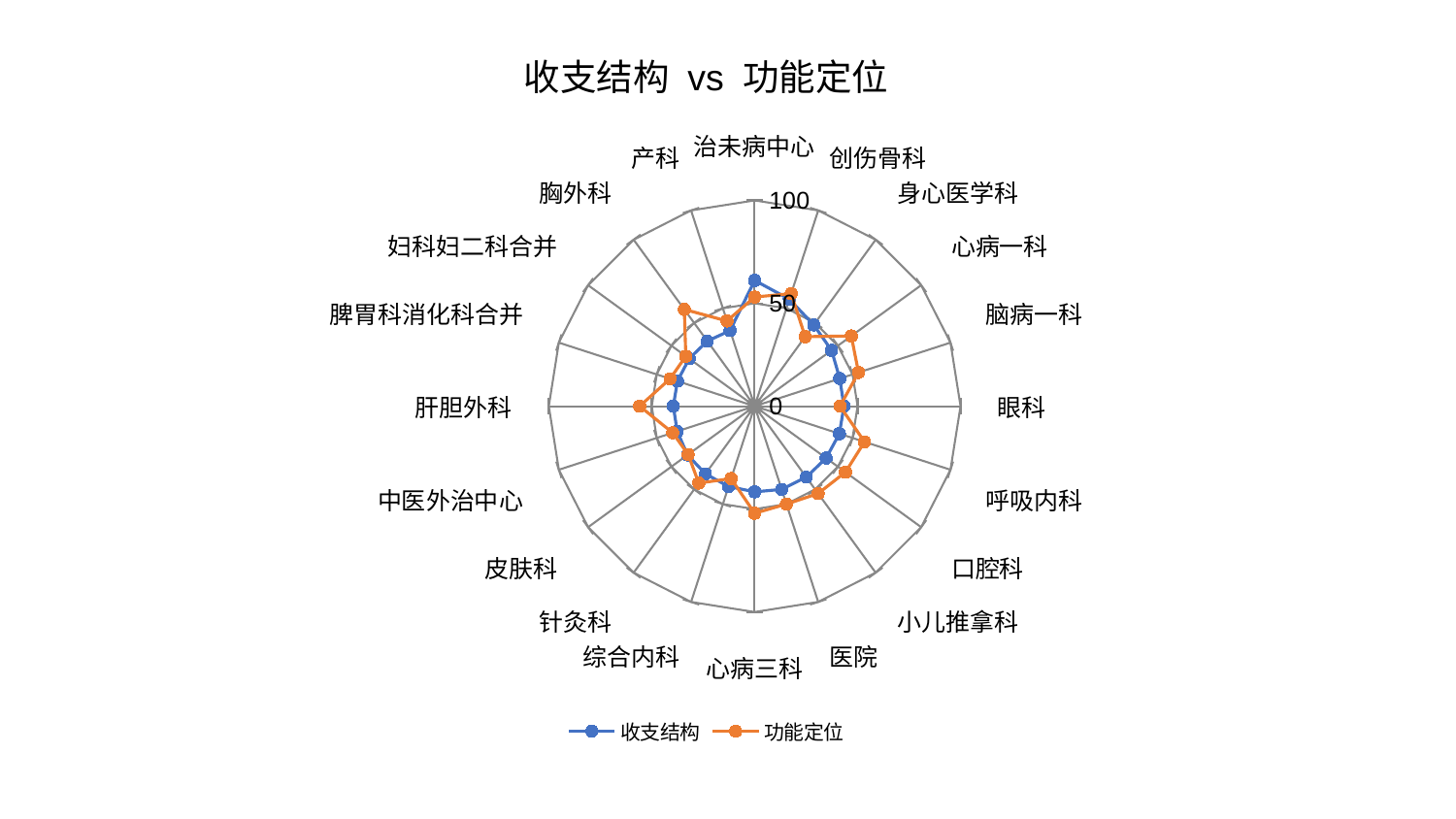

### Chart: 收支结构 vs 功能定位

| Category | 收支结构 | 功能定位 |
|---|---|---|
| 治未病中心 | 61.11345580211096 | 53.04540299417534 |
| 创伤骨科 | 54.645696249781146 | 57.50060288014087 |
| 身心医学科 | 48.81303874103321 | 41.75691134269605 |
| 心病一科 | 46.19640531632129 | 58.04085119832674 |
| 脑病一科 | 43.47909838589435 | 53.05716595896306 |
| 眼科 | 43.37784866932327 | 41.467676673454825 |
| 呼吸内科 | 43.287004082647975 | 56.11556500617077 |
| 口腔科 | 42.92092925279742 | 54.52455588290122 |
| 小儿推拿科 | 42.6342351006775 | 52.46085747225562 |
| 医院 | 42.5303623361795 | 50.00186263095103 |
| 心病三科 | 41.645851082816876 | 52.033410022266985 |
| 综合内科 | 41.02150228921415 | 36.97300248601552 |
| 针灸科 | 40.653527170839524 | 46.19045518228732 |
| 皮肤科 | 40.32885575605655 | 39.94476220149845 |
| 中医外治中心 | 39.57336064406432 | 41.865551265144816 |
| 肝胆外科 | 39.50543749816339 | 55.865411542407244 |
| 脾胃科消化科合并 | 39.438940790077815 | 43.18495030781308 |
| 妇科妇二科合并 | 39.328907116078966 | 41.34046897646446 |
| 胸外科 | 39.105390915311226 | 58.14350395298067 |
| 产科 | 38.62366263877757 | 43.53316730012406 |
70